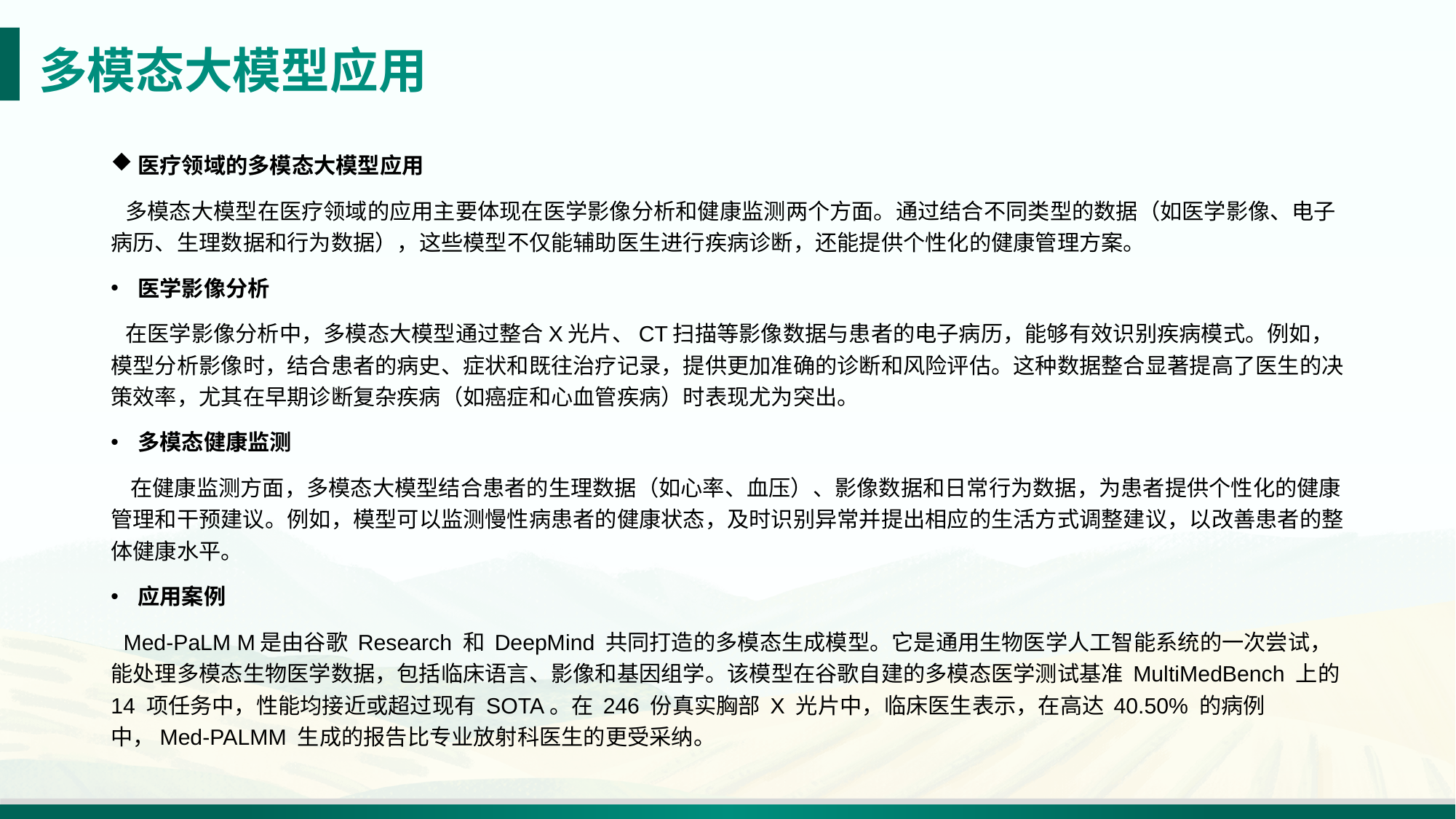

# 多模态大模型应用
医疗领域的多模态大模型应用
  多模态大模型在医疗领域的应用主要体现在医学影像分析和健康监测两个方面。通过结合不同类型的数据（如医学影像、电子病历、生理数据和行为数据），这些模型不仅能辅助医生进行疾病诊断，还能提供个性化的健康管理方案。
医学影像分析
  在医学影像分析中，多模态大模型通过整合X光片、CT扫描等影像数据与患者的电子病历，能够有效识别疾病模式。例如，模型分析影像时，结合患者的病史、症状和既往治疗记录，提供更加准确的诊断和风险评估。这种数据整合显著提高了医生的决策效率，尤其在早期诊断复杂疾病（如癌症和心血管疾病）时表现尤为突出。
多模态健康监测
   在健康监测方面，多模态大模型结合患者的生理数据（如心率、血压）、影像数据和日常行为数据，为患者提供个性化的健康管理和干预建议。例如，模型可以监测慢性病患者的健康状态，及时识别异常并提出相应的生活方式调整建议，以改善患者的整体健康水平。
应用案例
  Med-PaLM M是由谷歌 Research 和 DeepMind 共同打造的多模态生成模型。它是通用生物医学人工智能系统的一次尝试，能处理多模态生物医学数据，包括临床语言、影像和基因组学。该模型在谷歌自建的多模态医学测试基准 MultiMedBench 上的 14 项任务中，性能均接近或超过现有 SOTA。在 246 份真实胸部 X 光片中，临床医生表示，在高达 40.50% 的病例中，Med-PALMM 生成的报告比专业放射科医生的更受采纳。